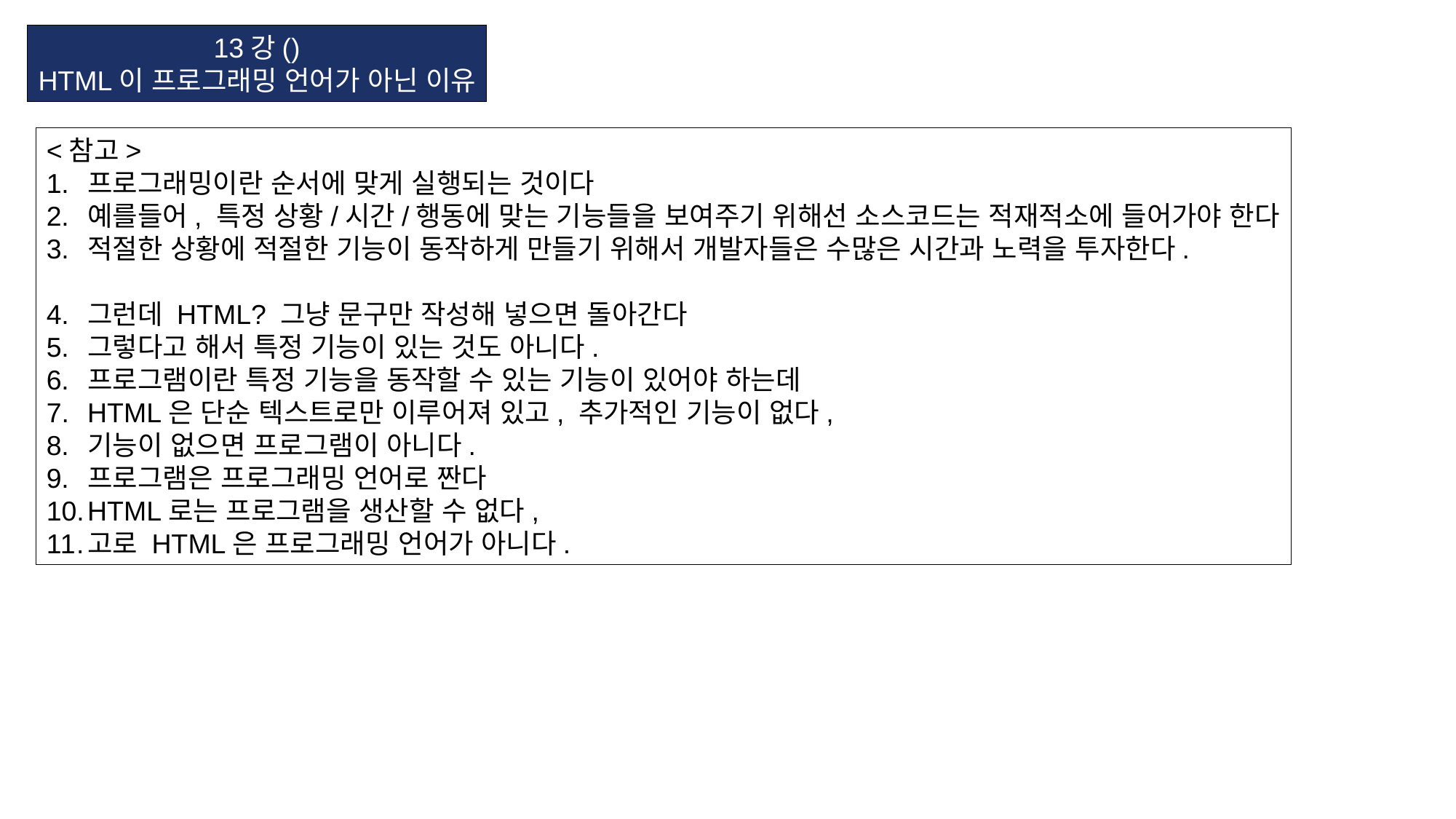

13강()
HTML이 프로그래밍 언어가 아닌 이유
<참고>
프로그래밍이란 순서에 맞게 실행되는 것이다
예를들어, 특정 상황/시간/행동에 맞는 기능들을 보여주기 위해선 소스코드는 적재적소에 들어가야 한다
적절한 상황에 적절한 기능이 동작하게 만들기 위해서 개발자들은 수많은 시간과 노력을 투자한다.

그런데 HTML? 그냥 문구만 작성해 넣으면 돌아간다
그렇다고 해서 특정 기능이 있는 것도 아니다.
프로그램이란 특정 기능을 동작할 수 있는 기능이 있어야 하는데
HTML은 단순 텍스트로만 이루어져 있고, 추가적인 기능이 없다,
기능이 없으면 프로그램이 아니다.
프로그램은 프로그래밍 언어로 짠다
HTML로는 프로그램을 생산할 수 없다,
고로 HTML은 프로그래밍 언어가 아니다.